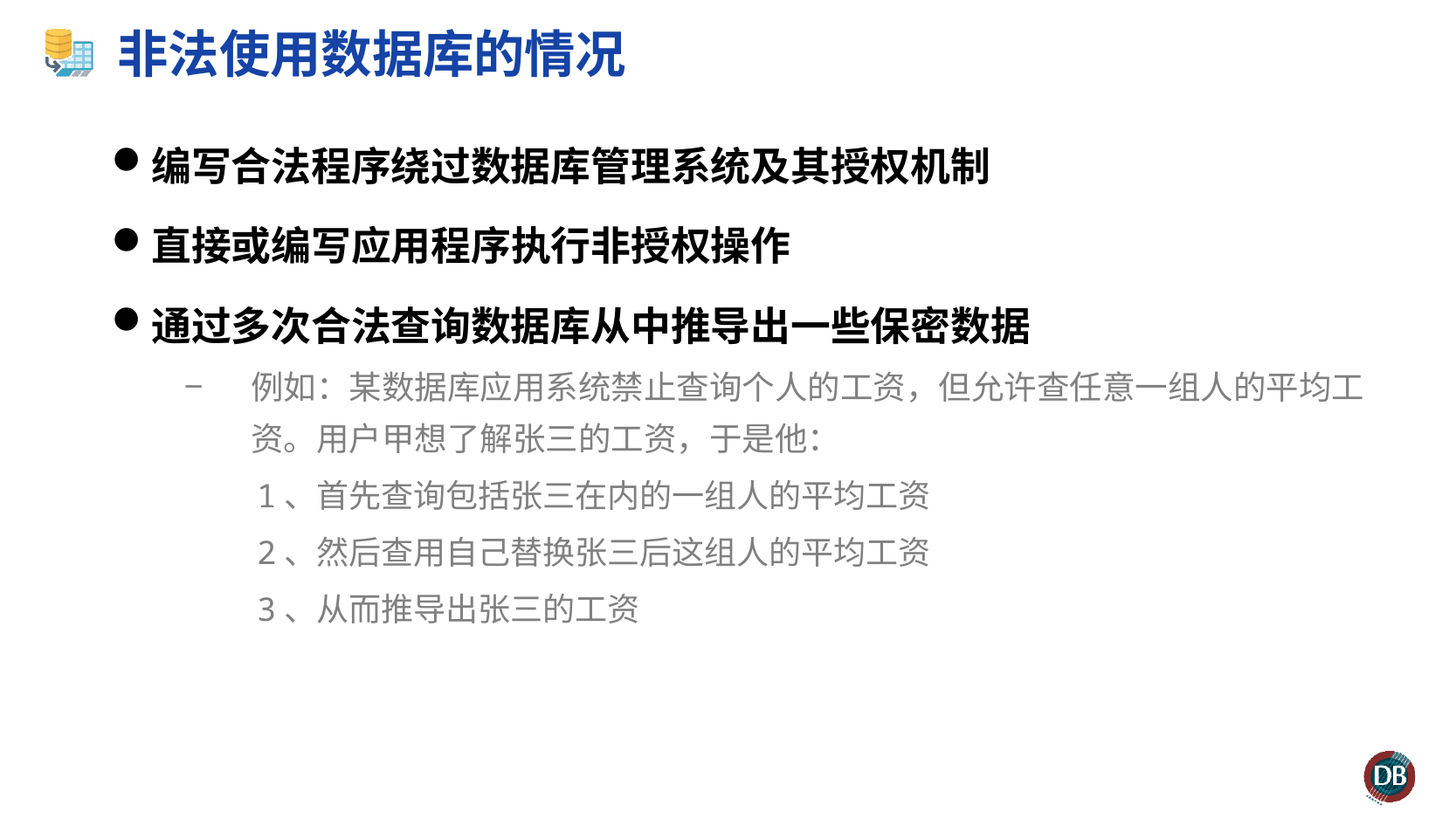

# 非法使用数据库的情况
编写合法程序绕过数据库管理系统及其授权机制
直接或编写应用程序执行非授权操作
通过多次合法查询数据库从中推导出一些保密数据
例如：某数据库应用系统禁止查询个人的工资，但允许查任意一组人的平均工资。用户甲想了解张三的工资，于是他：
1、首先查询包括张三在内的一组人的平均工资
2、然后查用自己替换张三后这组人的平均工资
3、从而推导出张三的工资